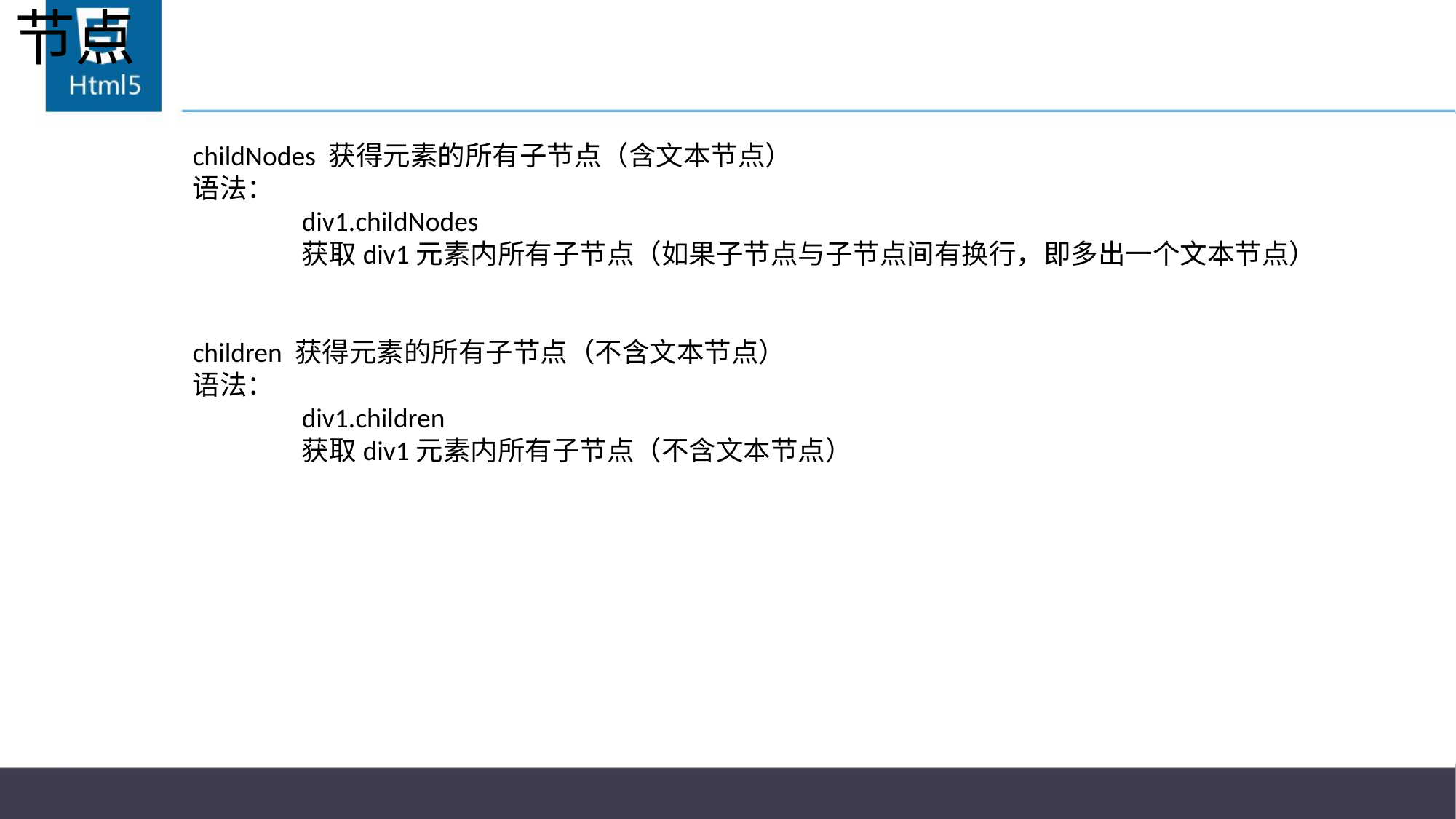

# 节点
childNodes 获得元素的所有子节点（含文本节点）
语法：
	div1.childNodes
	获取div1元素内所有子节点（如果子节点与子节点间有换行，即多出一个文本节点）

children 获得元素的所有子节点（不含文本节点）
语法：
	div1.children
	获取div1元素内所有子节点（不含文本节点）